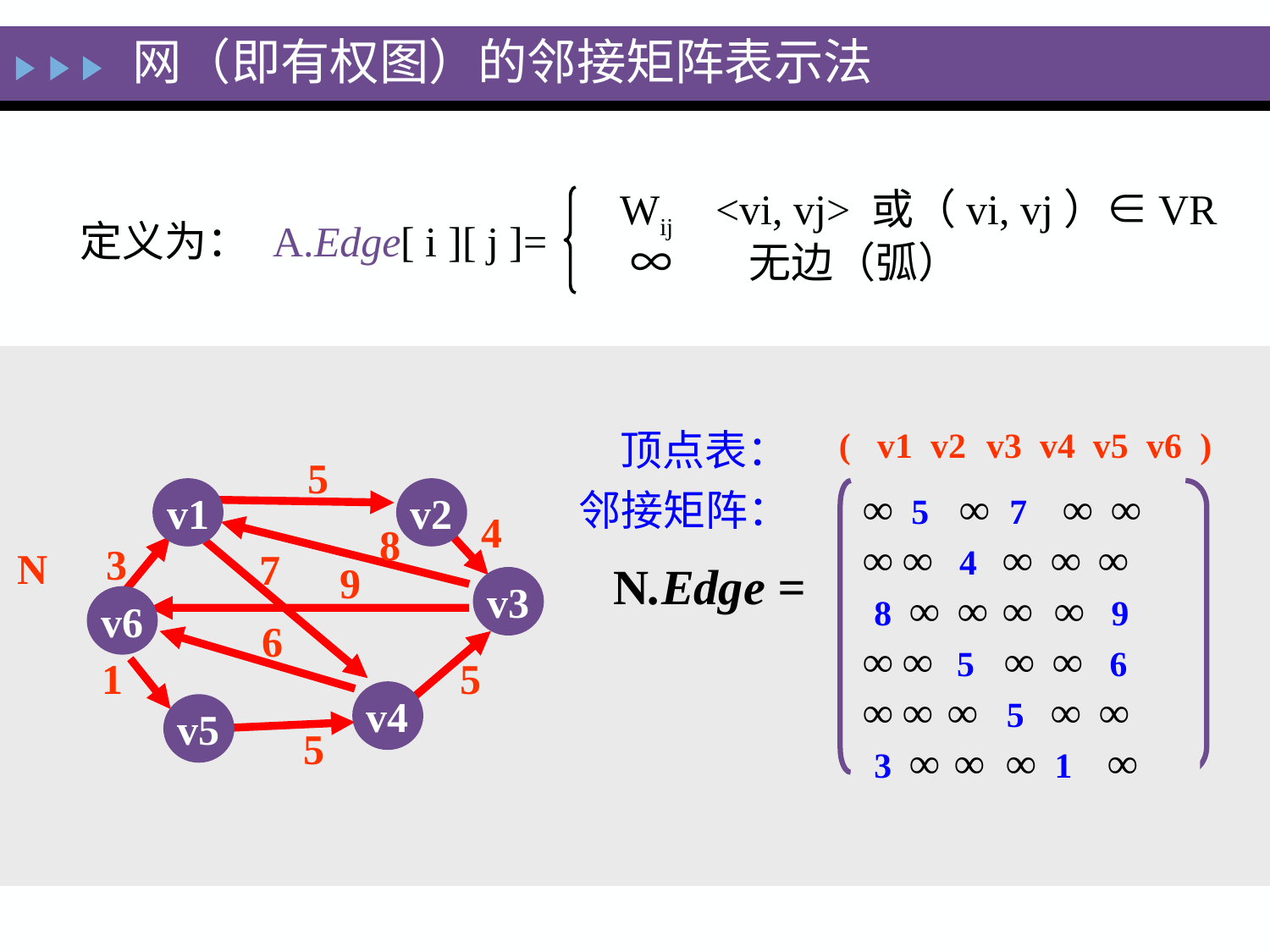

网（即有权图）的邻接矩阵表示法
Wij    <vi, vj> 或（vi, vj）∈VR

A.Edge[ i ][ j ]=
∞       无边（弧）
定义为：

顶点表：
(   v1  v2    v3  v4  v5  v6  )
5
邻接矩阵：

v1
v2
        5         7
            4
   8                       9
            5               6
                 5
  3                   1
∞  5      ∞  7    ∞  ∞
∞ ∞   4     ∞  ∞  ∞
 8  ∞  ∞   ∞  ∞   9
∞ ∞    5   ∞  ∞   6
∞ ∞   ∞   5   ∞  ∞
 3  ∞   ∞  ∞  1    ∞
∞ ∞ ∞ ∞ ∞  ∞
∞ ∞ ∞ ∞ ∞  ∞
∞ ∞ ∞ ∞ ∞  ∞
∞ ∞ ∞ ∞ ∞  ∞
∞ ∞ ∞ ∞ ∞  ∞
∞ ∞ ∞ ∞ ∞  ∞
4

8

3
N

7

N.Edge =
9
v3
v6

6

1
5

v4
v5
5